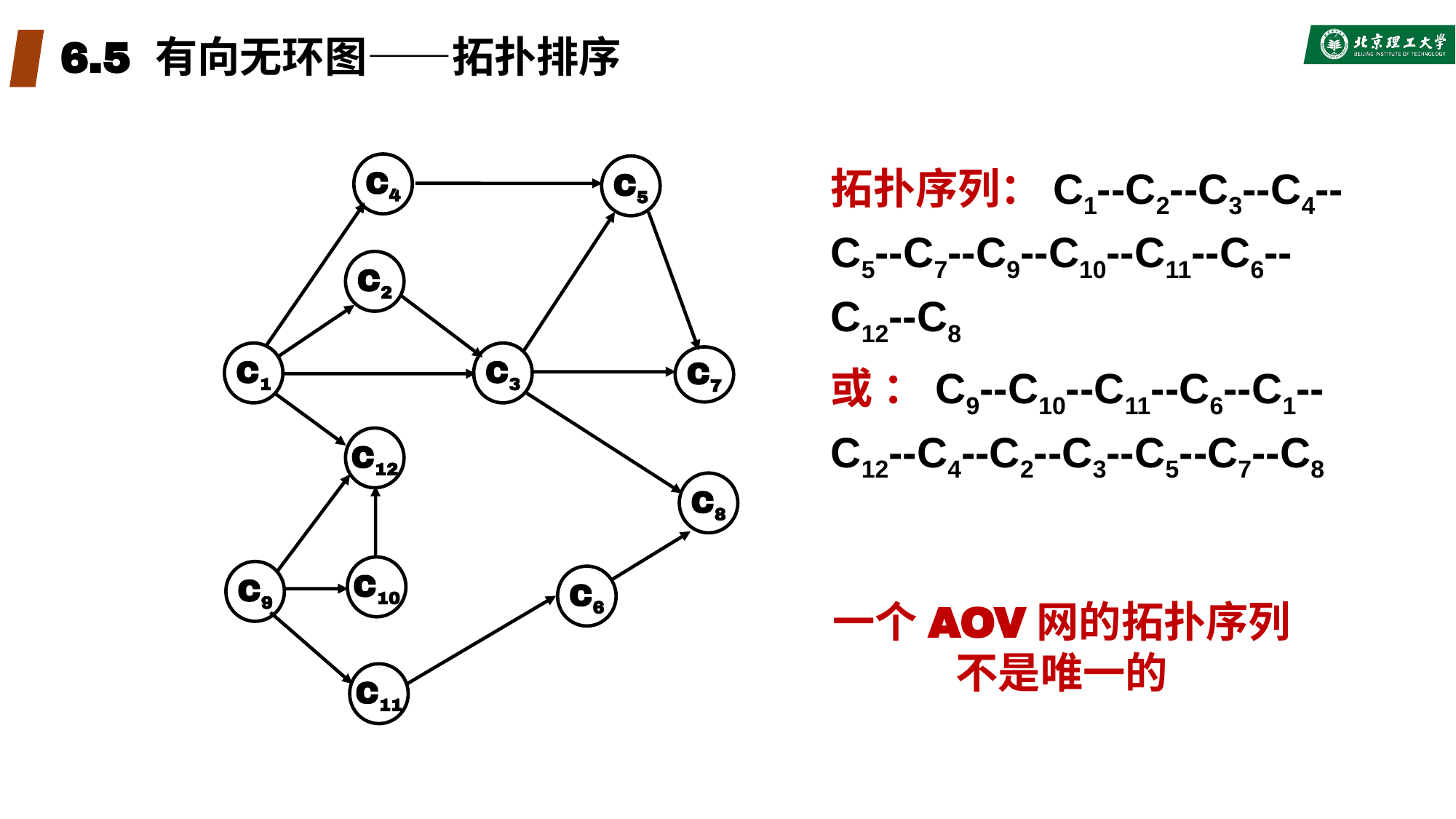

# 6.5 有向无环图——拓扑排序
拓扑序列：C1--C2--C3--C4--C5--C7--C9--C10--C11--C6--C12--C8
或 ：C9--C10--C11--C6--C1--C12--C4--C2--C3--C5--C7--C8
C4
C5

C2

C1
C3
C7

C12
C8

C10
C9
C6

C11
一个AOV网的拓扑序列不是唯一的